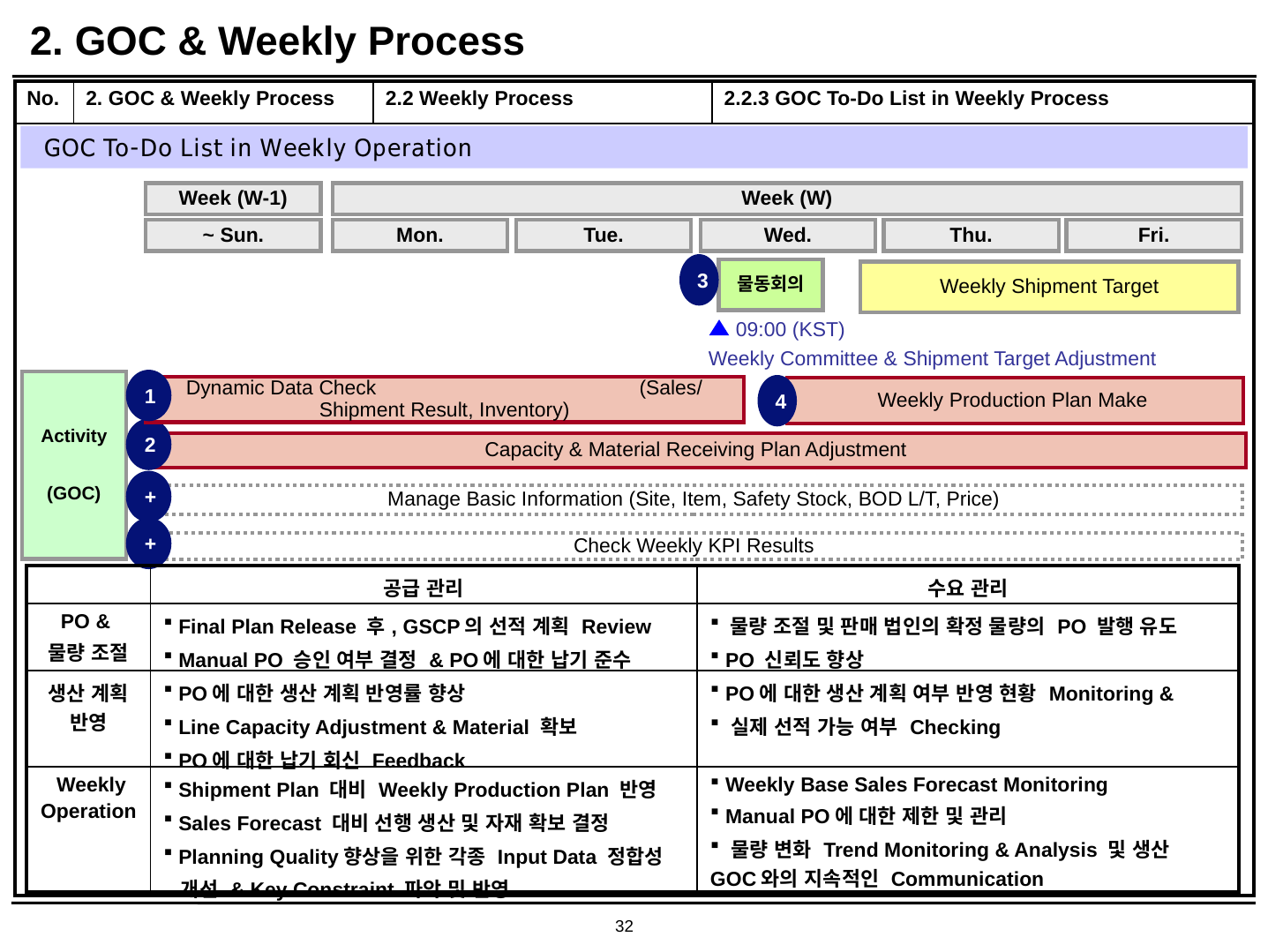

# 2. GOC & Weekly Process
| No. | 2. GOC & Weekly Process | 2.2 Weekly Process | 2.2.3 GOC To-Do List in Weekly Process |
| --- | --- | --- | --- |
|  |  |  |  |
GOC To-Do List in Weekly Operation
Week (W-1)
Week (W)
~ Sun.
Mon.
Tue.
Wed.
Thu.
Fri.
3
물동회의
Weekly Shipment Target
09:00 (KST)

Weekly Committee & Shipment Target Adjustment
Activity

(GOC)
1
Dynamic Data Check                                              (Sales/Shipment Result, Inventory)
4
Weekly Production Plan Make
2
Capacity & Material Receiving Plan Adjustment
+
Manage Basic Information (Site, Item, Safety Stock, BOD L/T, Price)
+
Check Weekly KPI Results
|  | 공급 관리 | 수요 관리 |
| --- | --- | --- |
| PO & 물량 조절 | Final Plan Release 후, GSCP의 선적 계획 Review Manual PO 승인 여부 결정 & PO에 대한 납기 준수 | 물량 조절 및 판매 법인의 확정 물량의 PO 발행 유도 PO 신뢰도 향상 |
| 생산 계획 반영 | PO에 대한 생산 계획 반영률 향상 Line Capacity Adjustment & Material 확보 PO에 대한 납기 회신 Feedback | PO에 대한 생산 계획 여부 반영 현황 Monitoring & 실제 선적 가능 여부 Checking |
| Weekly Operation | Shipment Plan 대비 Weekly Production Plan 반영 Sales Forecast 대비 선행 생산 및 자재 확보 결정 Planning Quality향상을 위한 각종 Input Data 정합성 개선 & Key Constraint 파악 및 반영 | Weekly Base Sales Forecast Monitoring Manual PO에 대한 제한 및 관리 물량 변화 Trend Monitoring & Analysis 및 생산 GOC와의 지속적인 Communication |
32